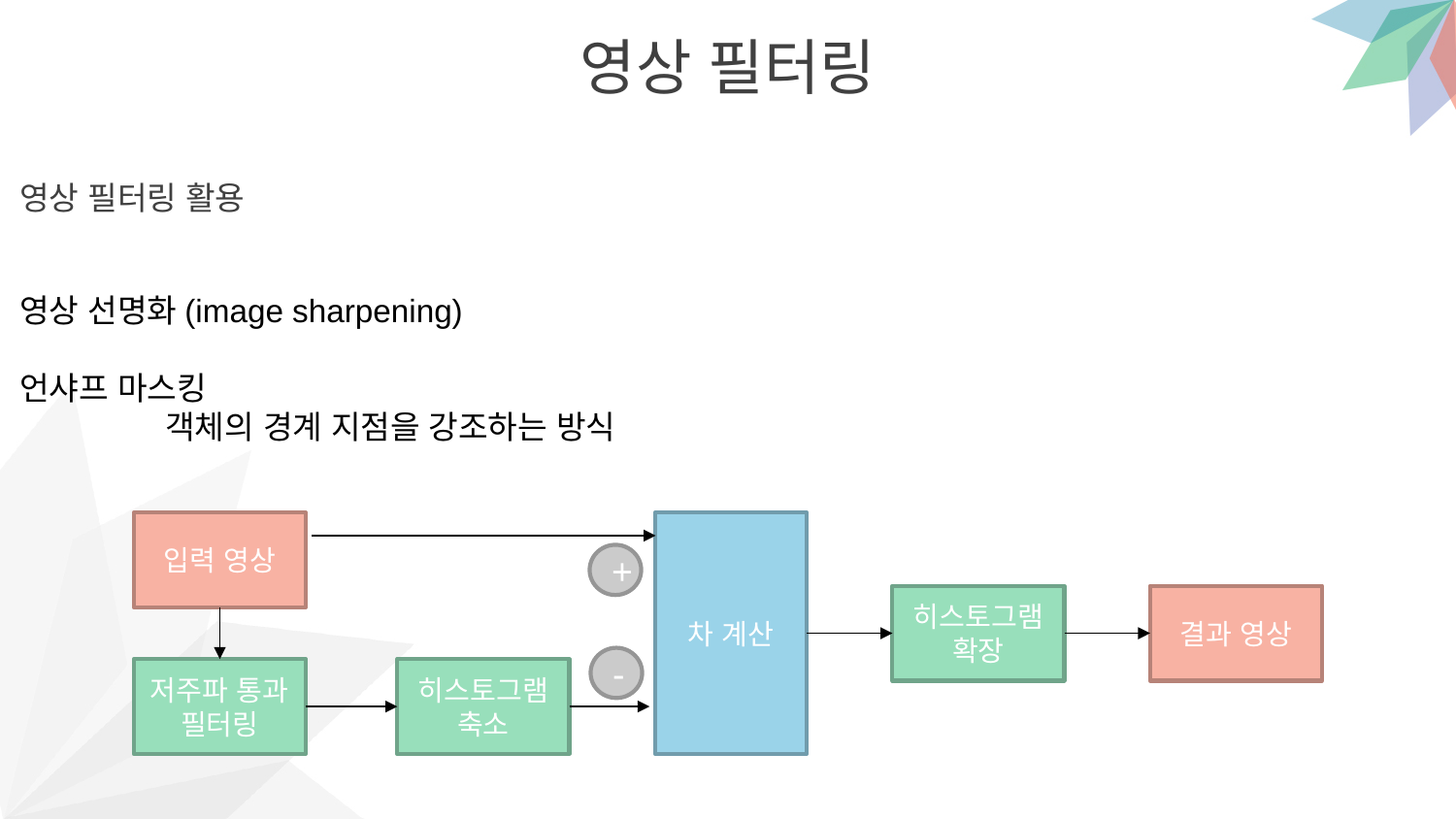

영상 필터링
영상 필터링 활용
영상 선명화(image sharpening)

언샤프 마스킹
	객체의 경계 지점을 강조하는 방식

입력 영상
차 계산
+
히스토그램 확장
결과 영상
-
저주파 통과 필터링
히스토그램 축소